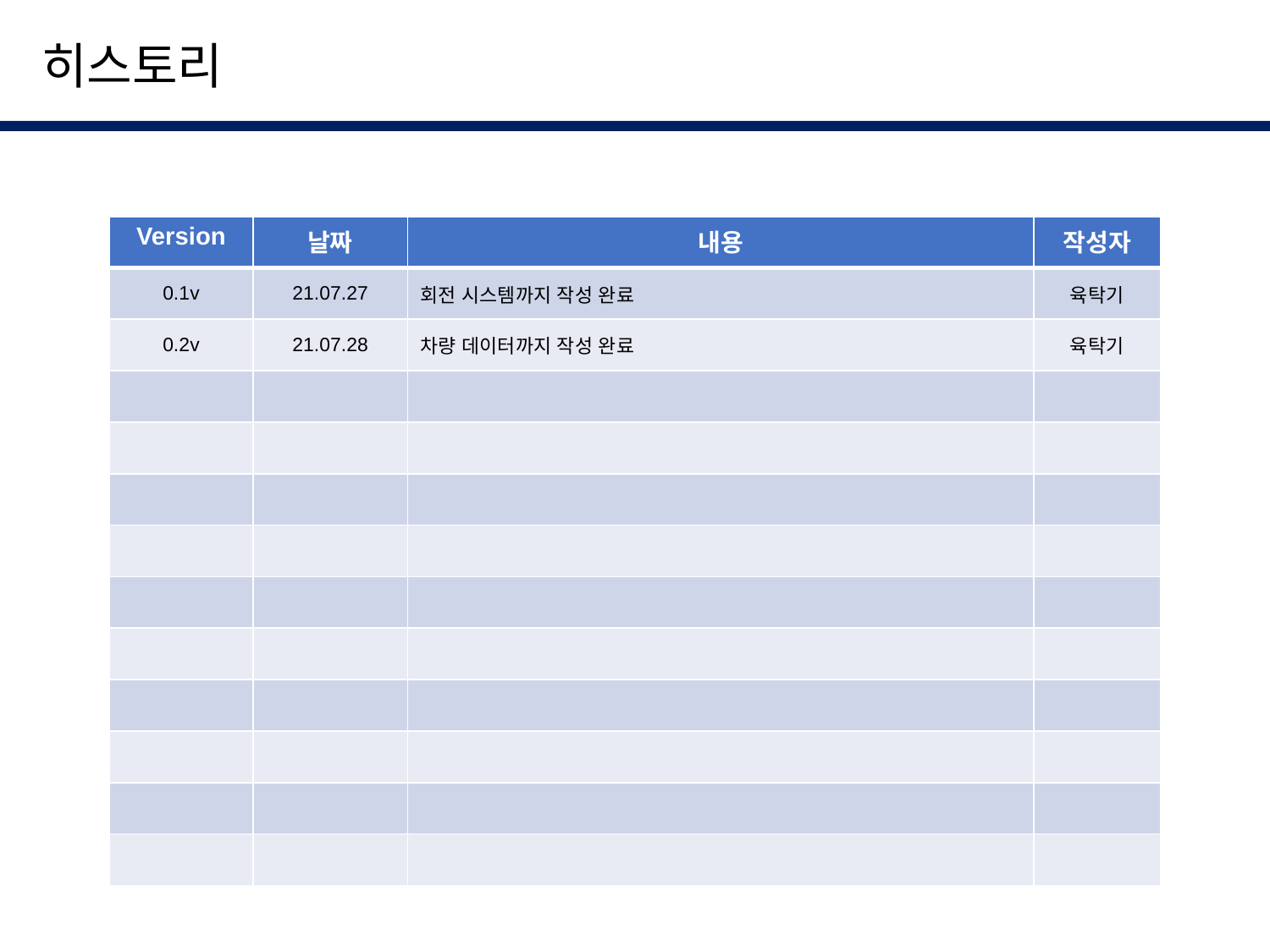

히스토리

| Version | 날짜 | 내용 | 작성자 |
| --- | --- | --- | --- |
| 0.1v | 21.07.27 | 회전 시스템까지 작성 완료 | 육탁기 |
| 0.2v | 21.07.28 | 차량 데이터까지 작성 완료 | 육탁기 |
|  |  |  |  |
|  |  |  |  |
|  |  |  |  |
|  |  |  |  |
|  |  |  |  |
|  |  |  |  |
|  |  |  |  |
|  |  |  |  |
|  |  |  |  |
|  |  |  |  |